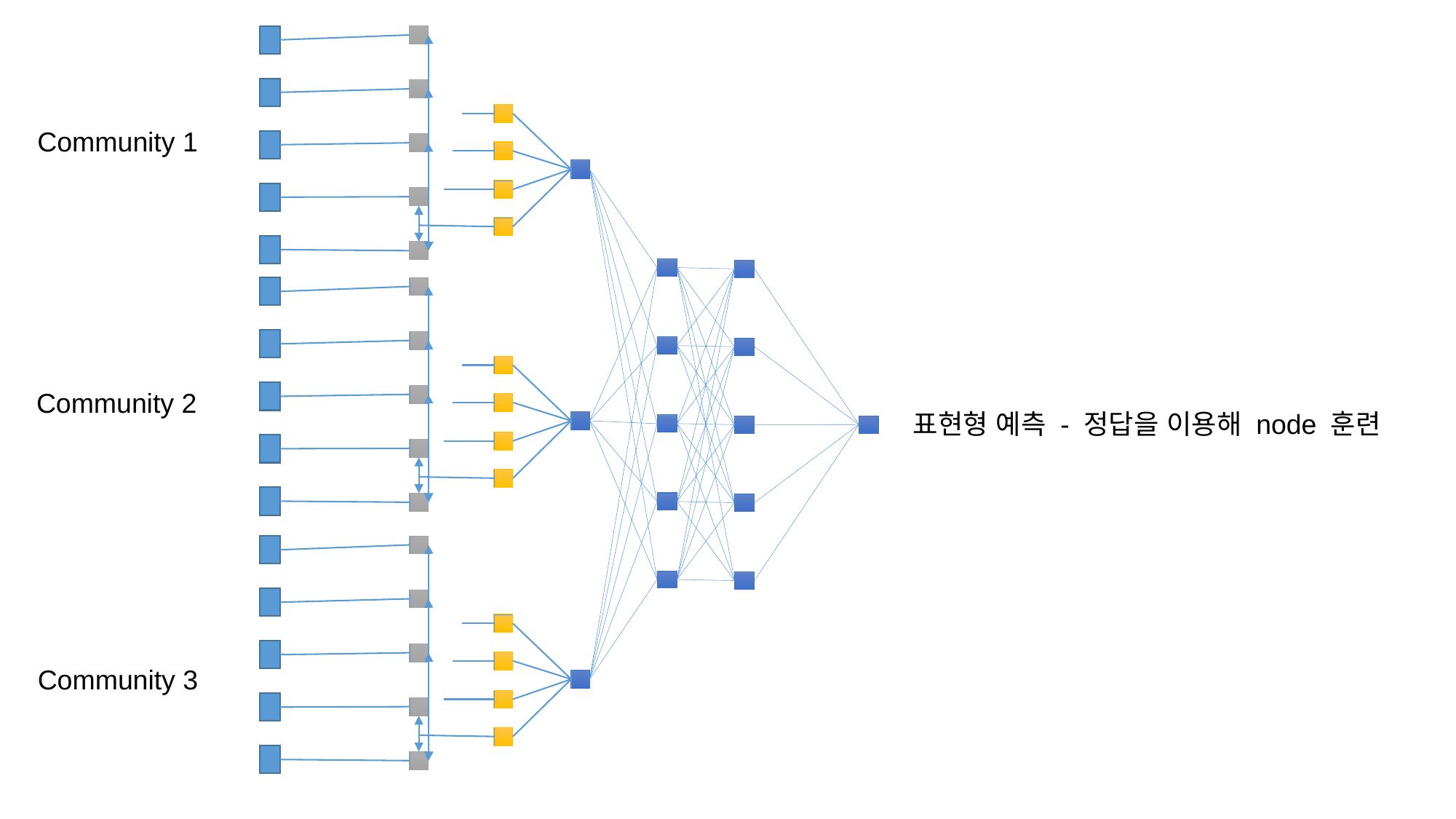

Community 1

Community 2
표현형 예측 - 정답을 이용해 node 훈련

Community 3